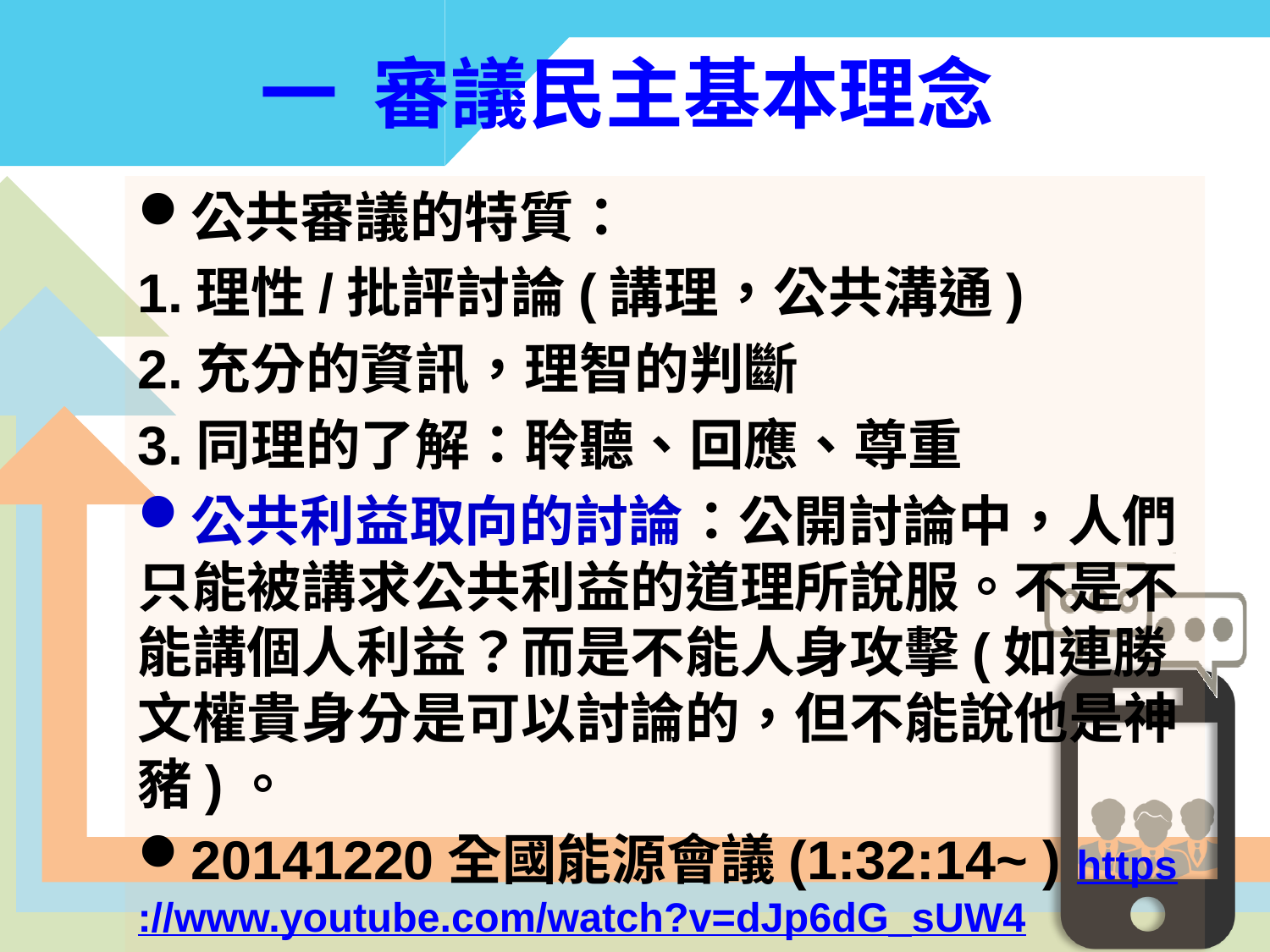

# 一  審議民主基本理念
公共審議的特質：
1.理性/批評討論(講理，公共溝通)
2.充分的資訊，理智的判斷
3.同理的了解：聆聽、回應、尊重
公共利益取向的討論：公開討論中，人們只能被講求公共利益的道理所說服。不是不能講個人利益？而是不能人身攻擊(如連勝文權貴身分是可以討論的，但不能說他是神豬)。
20141220全國能源會議(1:32:14~ ) https://www.youtube.com/watch?v=dJp6dG_sUW4